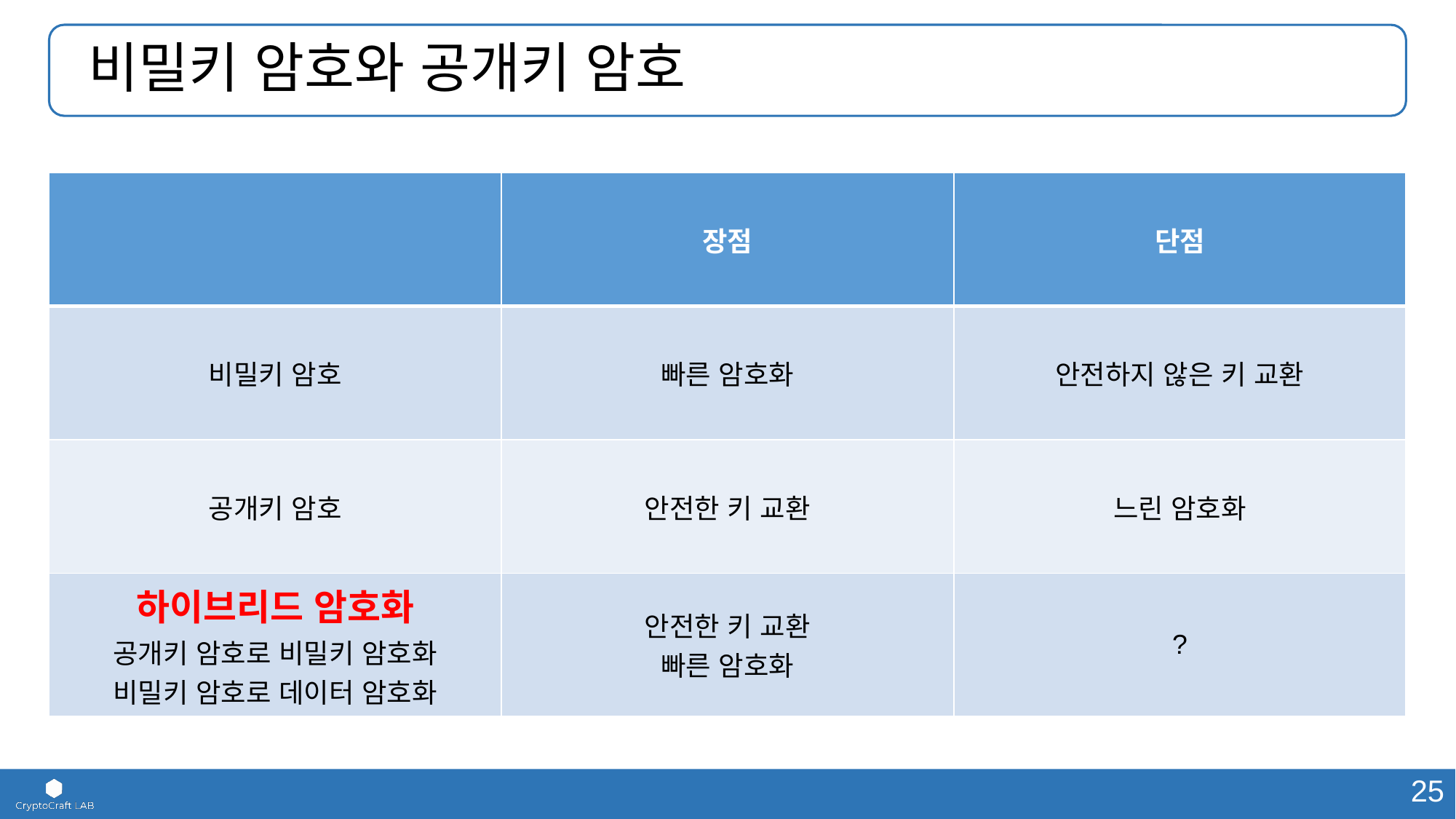

# 비밀키 암호와 공개키 암호

|  | 장점 | 단점 |
| --- | --- | --- |
| 비밀키 암호 | 빠른 암호화 | 안전하지 않은 키 교환 |
| 공개키 암호 | 안전한 키 교환 | 느린 암호화 |
| 하이브리드 암호화 공개키 암호로 비밀키 암호화 비밀키 암호로 데이터 암호화 | 안전한 키 교환 빠른 암호화 | ? |